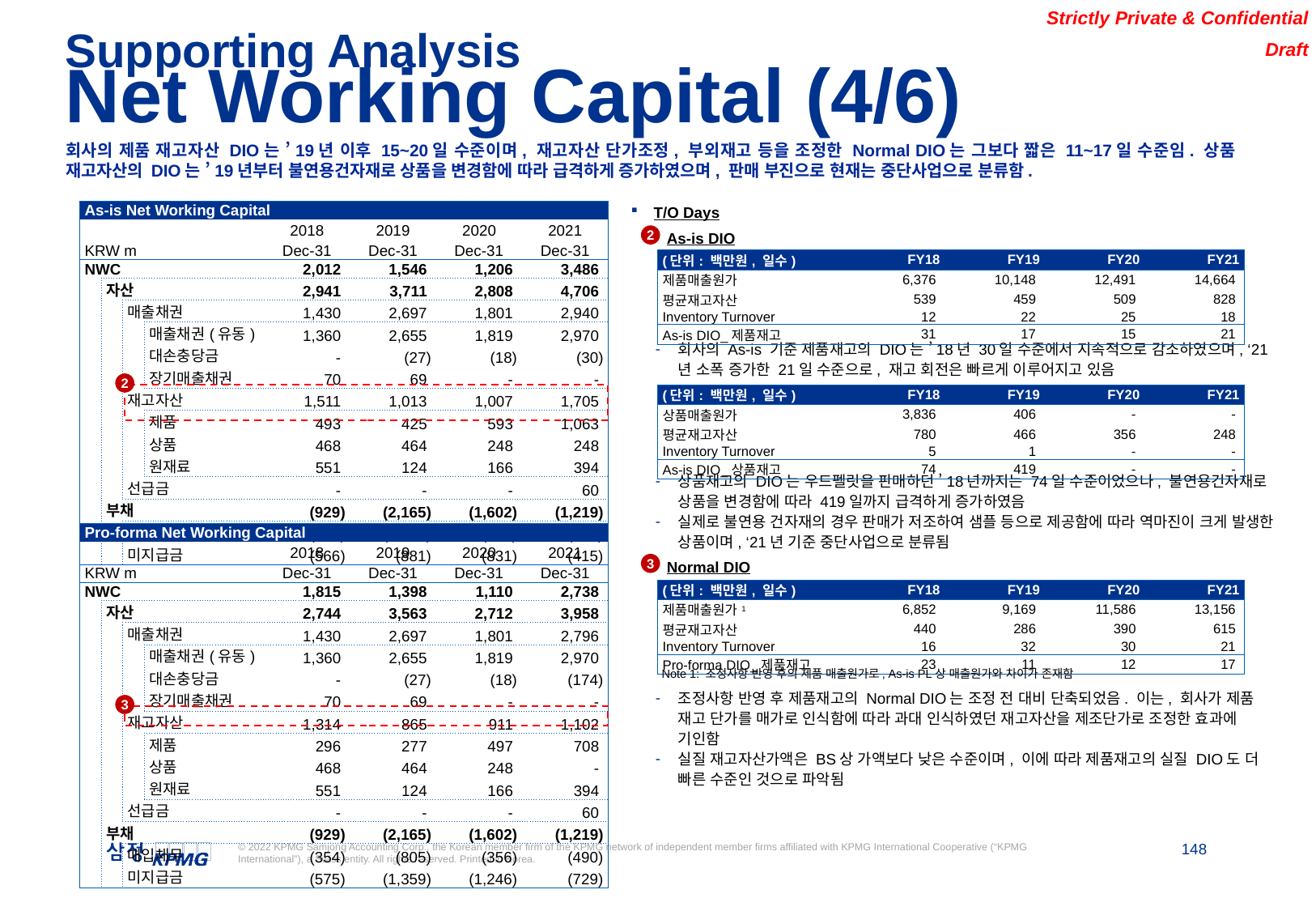

Supporting Analysis
Net Working Capital (4/6)
회사의 제품 재고자산 DIO는 ’19년 이후 15~20일 수준이며, 재고자산 단가조정, 부외재고 등을 조정한 Normal DIO는 그보다 짧은 11~17일 수준임. 상품 재고자산의 DIO는 ’19년부터 불연용건자재로 상품을 변경함에 따라 급격하게 증가하였으며, 판매 부진으로 현재는 중단사업으로 분류함.
| As-is Net Working Capital |  |  |  |  |  |  |  |
| --- | --- | --- | --- | --- | --- | --- | --- |
|  |  |  |  | 2018 | 2019 | 2020 | 2021 |
| KRW m |  |  |  | Dec-31 | Dec-31 | Dec-31 | Dec-31 |
| NWC |  |  |  | 2,012 | 1,546 | 1,206 | 3,486 |
|  | 자산 |  |  | 2,941 | 3,711 | 2,808 | 4,706 |
|  |  | 매출채권 |  | 1,430 | 2,697 | 1,801 | 2,940 |
|  |  |  | 매출채권(유동) | 1,360 | 2,655 | 1,819 | 2,970 |
|  |  |  | 대손충당금 | - | (27) | (18) | (30) |
|  |  |  | 장기매출채권 | 70 | 69 | - | - |
|  |  | 재고자산 |  | 1,511 | 1,013 | 1,007 | 1,705 |
|  |  |  | 제품 | 493 | 425 | 593 | 1,063 |
|  |  |  | 상품 | 468 | 464 | 248 | 248 |
|  |  |  | 원재료 | 551 | 124 | 166 | 394 |
|  |  | 선급금 |  | - | - | - | 60 |
|  | 부채 |  |  | (929) | (2,165) | (1,602) | (1,219) |
|  |  | 매입채무 |  | (363) | (1,284) | (771) | (805) |
|  |  | 미지급금 |  | (566) | (881) | (831) | (415) |
T/O Days
As-is DIO

회사의 As-is 기준 제품재고의 DIO는 ’18년 30일 수준에서 지속적으로 감소하였으며, ‘21년 소폭 증가한 21일 수준으로, 재고 회전은 빠르게 이루어지고 있음

상품재고의 DIO는 우드펠릿을 판매하던 ’18년까지는 74일 수준이었으나, 불연용건자재로 상품을 변경함에 따라 419일까지 급격하게 증가하였음
실제로 불연용 건자재의 경우 판매가 저조하여 샘플 등으로 제공함에 따라 역마진이 크게 발생한 상품이며, ‘21년 기준 중단사업으로 분류됨
Normal DIO

조정사항 반영 후 제품재고의 Normal DIO는 조정 전 대비 단축되었음. 이는, 회사가 제품 재고 단가를 매가로 인식함에 따라 과대 인식하였던 재고자산을 제조단가로 조정한 효과에 기인함
실질 재고자산가액은 BS상 가액보다 낮은 수준이며, 이에 따라 제품재고의 실질 DIO도 더 빠른 수준인 것으로 파악됨

2
| (단위: 백만원, 일수) | FY18 | FY19 | FY20 | FY21 |
| --- | --- | --- | --- | --- |
| 제품매출원가 | 6,376 | 10,148 | 12,491 | 14,664 |
| 평균재고자산 | 539 | 459 | 509 | 828 |
| Inventory Turnover | 12 | 22 | 25 | 18 |
| As-is DIO\_제품재고 | 31 | 17 | 15 | 21 |
2

| (단위: 백만원, 일수) | FY18 | FY19 | FY20 | FY21 |
| --- | --- | --- | --- | --- |
| 상품매출원가 | 3,836 | 406 | - | - |
| 평균재고자산 | 780 | 466 | 356 | 248 |
| Inventory Turnover | 5 | 1 | - | - |
| As-is DIO\_상품재고 | 74 | 419 | - | - |
| Pro-forma Net Working Capital |  |  |  |  |  |  |  |
| --- | --- | --- | --- | --- | --- | --- | --- |
|  |  |  |  | 2018 | 2019 | 2020 | 2021 |
| KRW m |  |  |  | Dec-31 | Dec-31 | Dec-31 | Dec-31 |
| NWC |  |  |  | 1,815 | 1,398 | 1,110 | 2,738 |
|  | 자산 |  |  | 2,744 | 3,563 | 2,712 | 3,958 |
|  |  | 매출채권 |  | 1,430 | 2,697 | 1,801 | 2,796 |
|  |  |  | 매출채권(유동) | 1,360 | 2,655 | 1,819 | 2,970 |
|  |  |  | 대손충당금 | - | (27) | (18) | (174) |
|  |  |  | 장기매출채권 | 70 | 69 | - | - |
|  |  | 재고자산 |  | 1,314 | 865 | 911 | 1,102 |
|  |  |  | 제품 | 296 | 277 | 497 | 708 |
|  |  |  | 상품 | 468 | 464 | 248 | - |
|  |  |  | 원재료 | 551 | 124 | 166 | 394 |
|  |  | 선급금 |  | - | - | - | 60 |
|  | 부채 |  |  | (929) | (2,165) | (1,602) | (1,219) |
|  |  | 매입채무 |  | (354) | (805) | (356) | (490) |
|  |  | 미지급금 |  | (575) | (1,359) | (1,246) | (729) |
3
| (단위: 백만원, 일수) | FY18 | FY19 | FY20 | FY21 |
| --- | --- | --- | --- | --- |
| 제품매출원가1 | 6,852 | 9,169 | 11,586 | 13,156 |
| 평균재고자산 | 440 | 286 | 390 | 615 |
| Inventory Turnover | 16 | 32 | 30 | 21 |
| Pro-forma DIO\_제품재고 | 23 | 11 | 12 | 17 |
Note 1: 조정사항 반영 후의 제품 매출원가로, As-is PL상 매출원가와 차이가 존재함
3